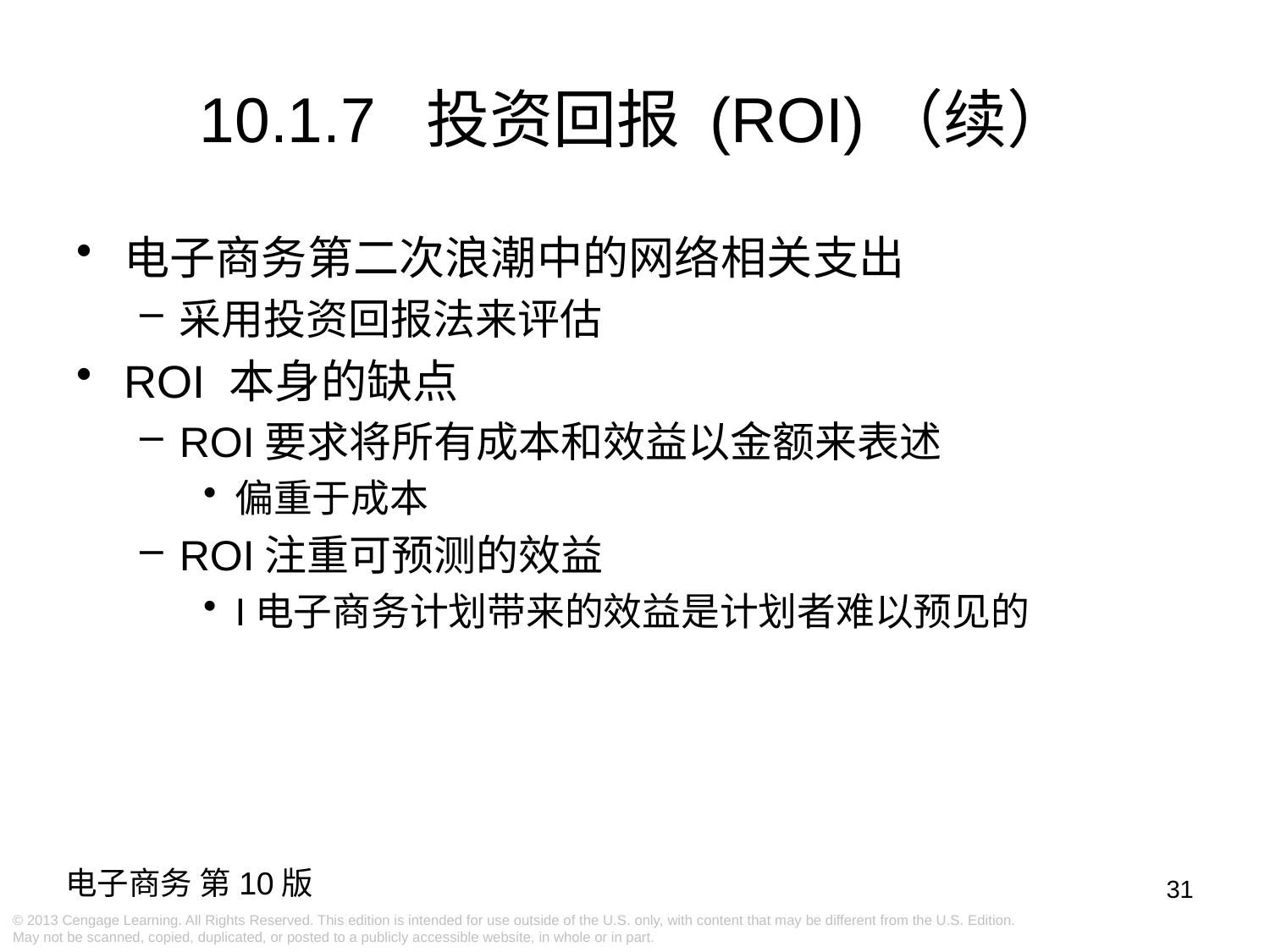

10.1.7  投资回报 (ROI)（续）
电子商务第二次浪潮中的网络相关支出
采用投资回报法来评估
ROI 本身的缺点
ROI要求将所有成本和效益以金额来表述
偏重于成本
ROI注重可预测的效益
I电子商务计划带来的效益是计划者难以预见的
31